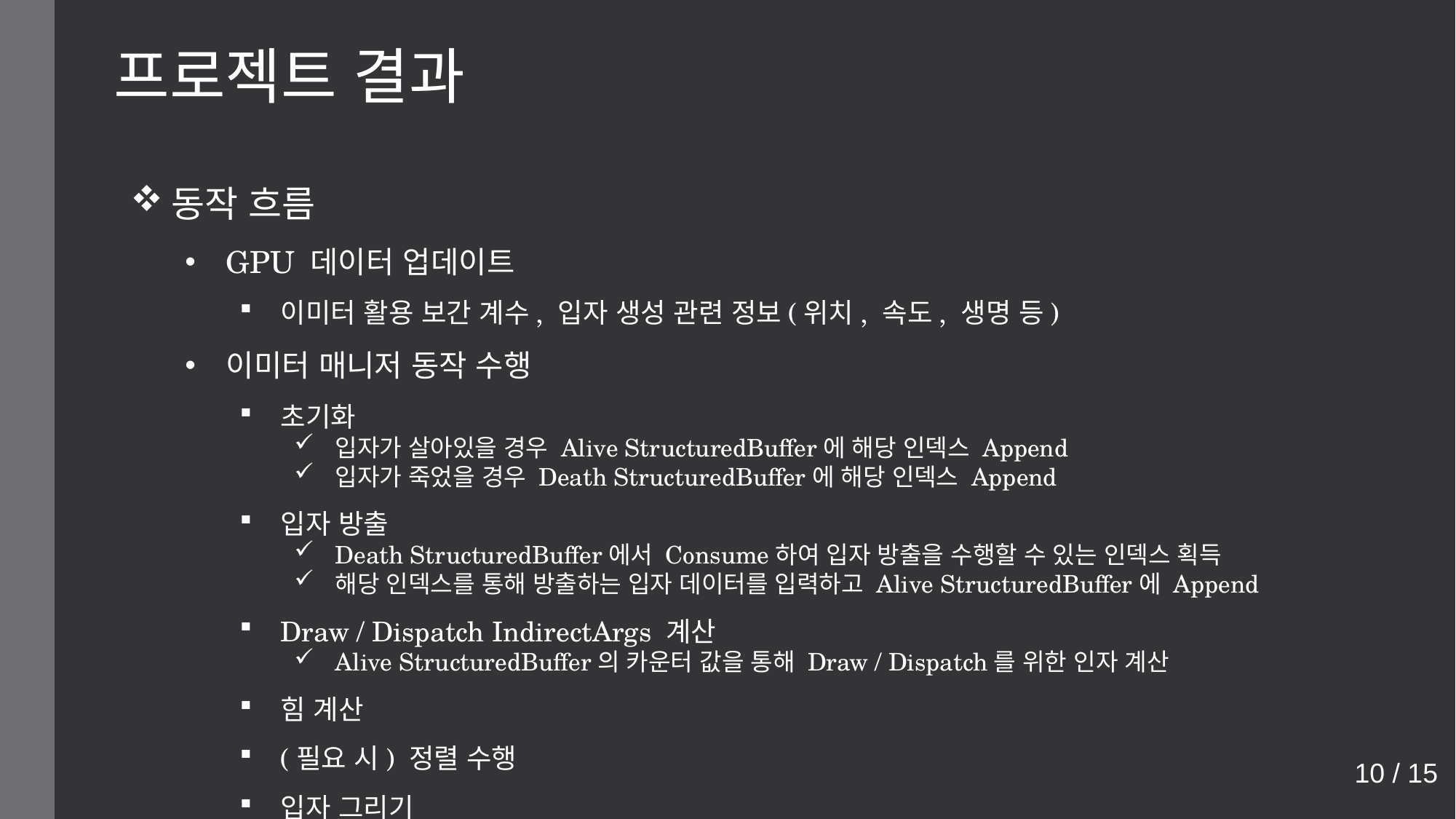

프로젝트 결과
동작 흐름
GPU 데이터 업데이트
이미터 활용 보간 계수, 입자 생성 관련 정보(위치, 속도, 생명 등)
이미터 매니저 동작 수행
초기화
입자가 살아있을 경우 Alive StructuredBuffer에 해당 인덱스 Append
입자가 죽었을 경우 Death StructuredBuffer에 해당 인덱스 Append
입자 방출
Death StructuredBuffer에서 Consume하여 입자 방출을 수행할 수 있는 인덱스 획득
해당 인덱스를 통해 방출하는 입자 데이터를 입력하고 Alive StructuredBuffer에 Append
Draw / Dispatch IndirectArgs 계산
Alive StructuredBuffer의 카운터 값을 통해 Draw / Dispatch를 위한 인자 계산
힘 계산
(필요 시) 정렬 수행
입자 그리기

10 / 15